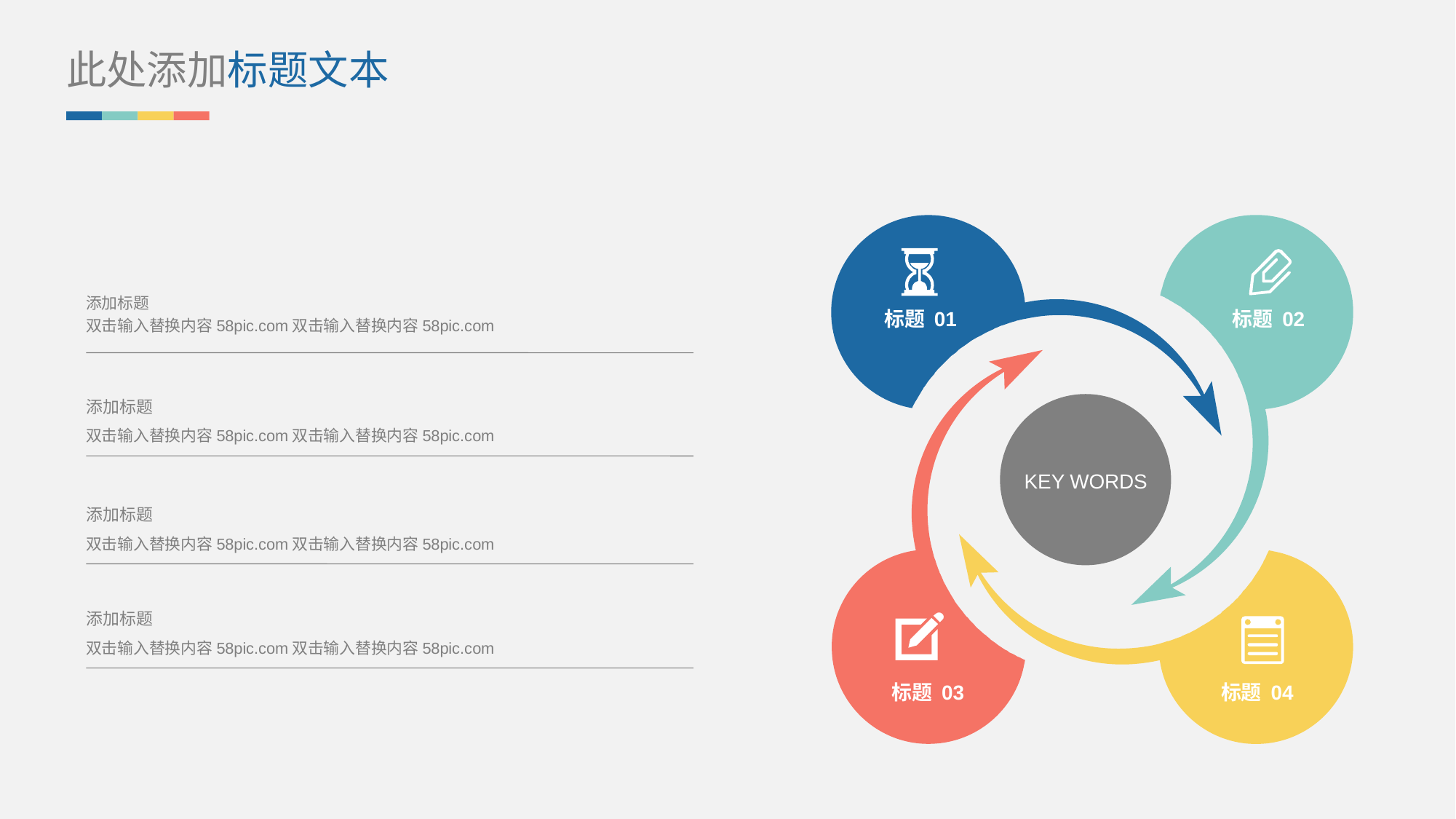

此处添加标题文本

添加标题
双击输入替换内容58pic.com双击输入替换内容58pic.com
标题 01
标题 02

添加标题
双击输入替换内容58pic.com双击输入替换内容58pic.com

KEY WORDS
添加标题
双击输入替换内容58pic.com双击输入替换内容58pic.com

添加标题
双击输入替换内容58pic.com双击输入替换内容58pic.com

标题 03
标题 04